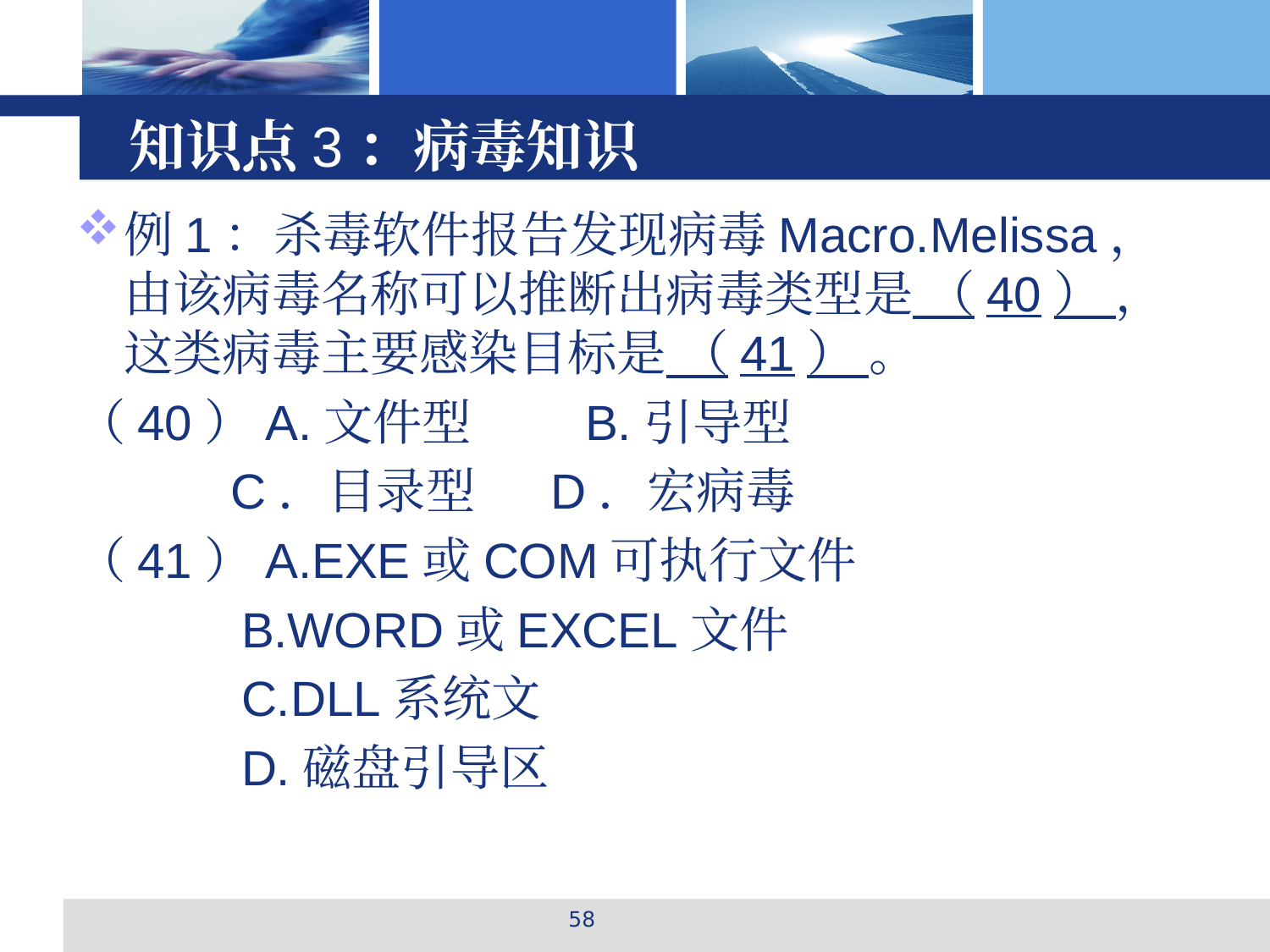

# 知识点3：病毒知识
例1：杀毒软件报告发现病毒Macro.Melissa，由该病毒名称可以推断出病毒类型是 （40） ，这类病毒主要感染目标是 （41） 。
（40）A.文件型        B.引导型
	  C．目录型     D．宏病毒
（41）A.EXE或COM可执行文件
            B.WORD或EXCEL文件
            C.DLL系统文
            D.磁盘引导区

58